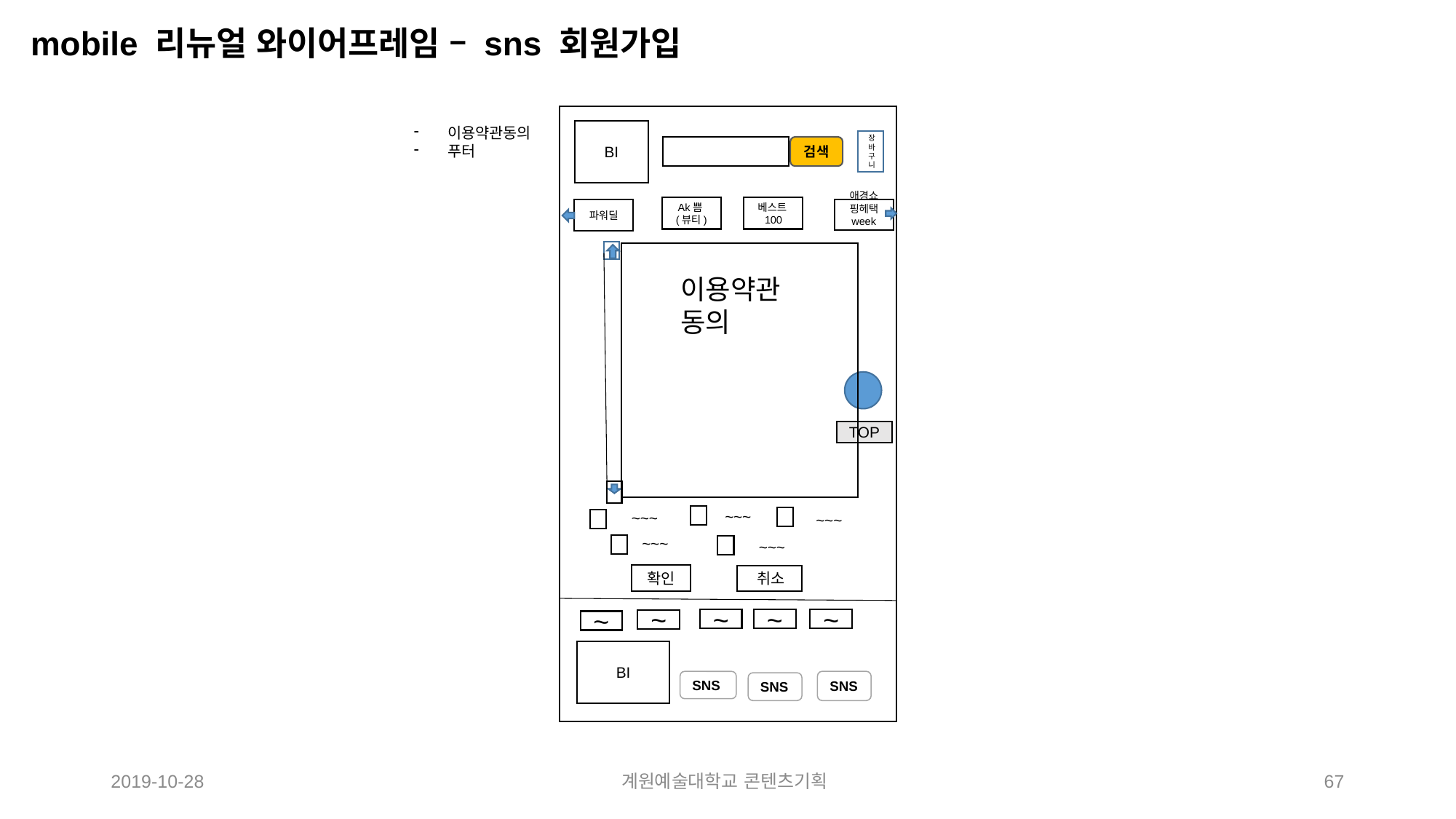

mobile 리뉴얼 와이어프레임 – sns 회원가입

이용약관동의
푸터
BI
장바구니

검색
Ak쁨(뷰티)
베스트100
애경쇼핑헤택 week

파워딜

이용약관동의

TOP

~~~
~~~
~~~

~~~
~~~

취소
확인

~
~
~
~
~
BI
SNS
SNS
SNS
2019-10-28
계원예술대학교 콘텐츠기획
67